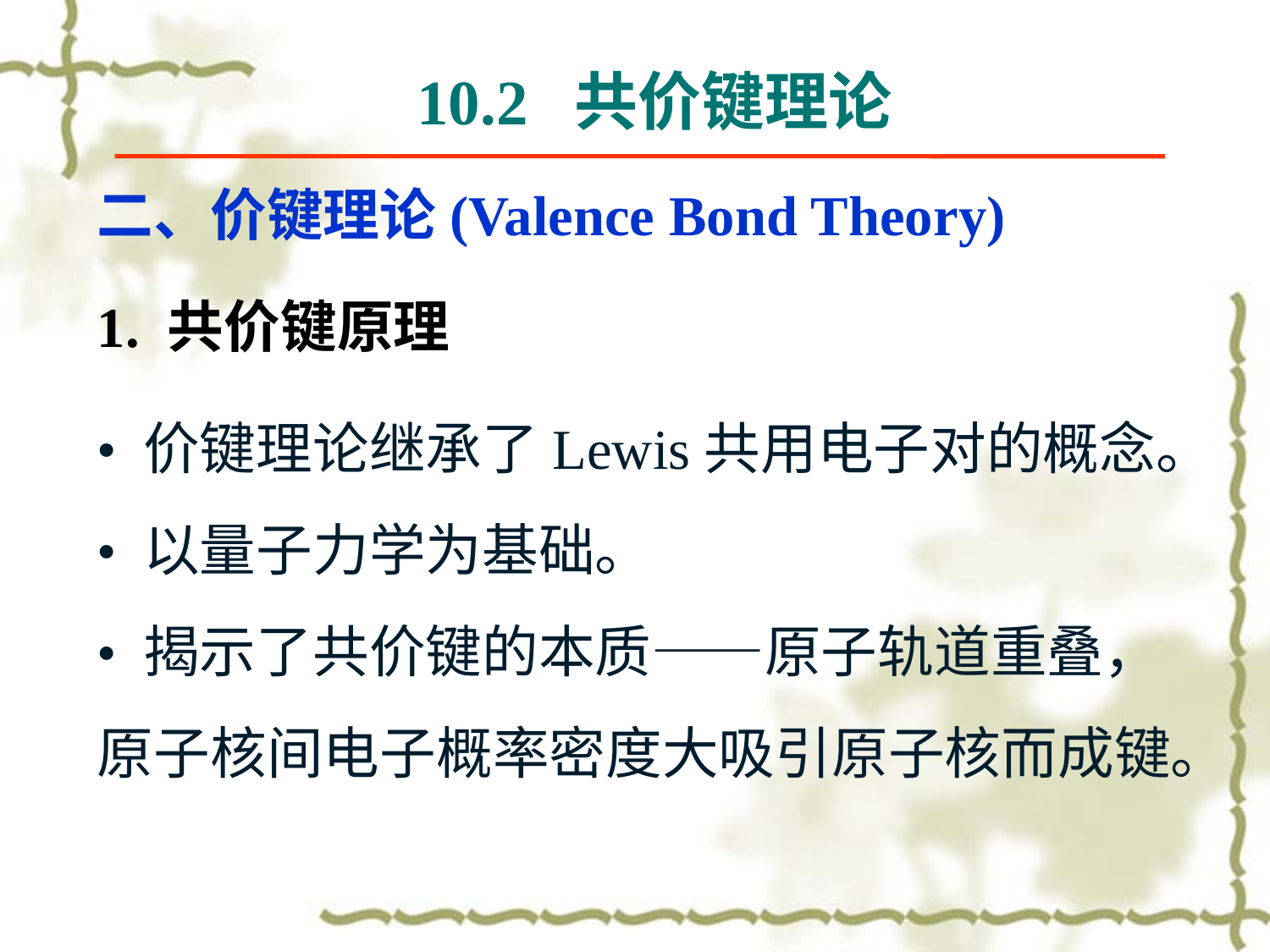

10.2  共价键理论

二、价键理论(Valence Bond Theory)
1. 共价键原理
• 价键理论继承了Lewis共用电子对的概念。
• 以量子力学为基础。
• 揭示了共价键的本质——原子轨道重叠，原子核间电子概率密度大吸引原子核而成键。